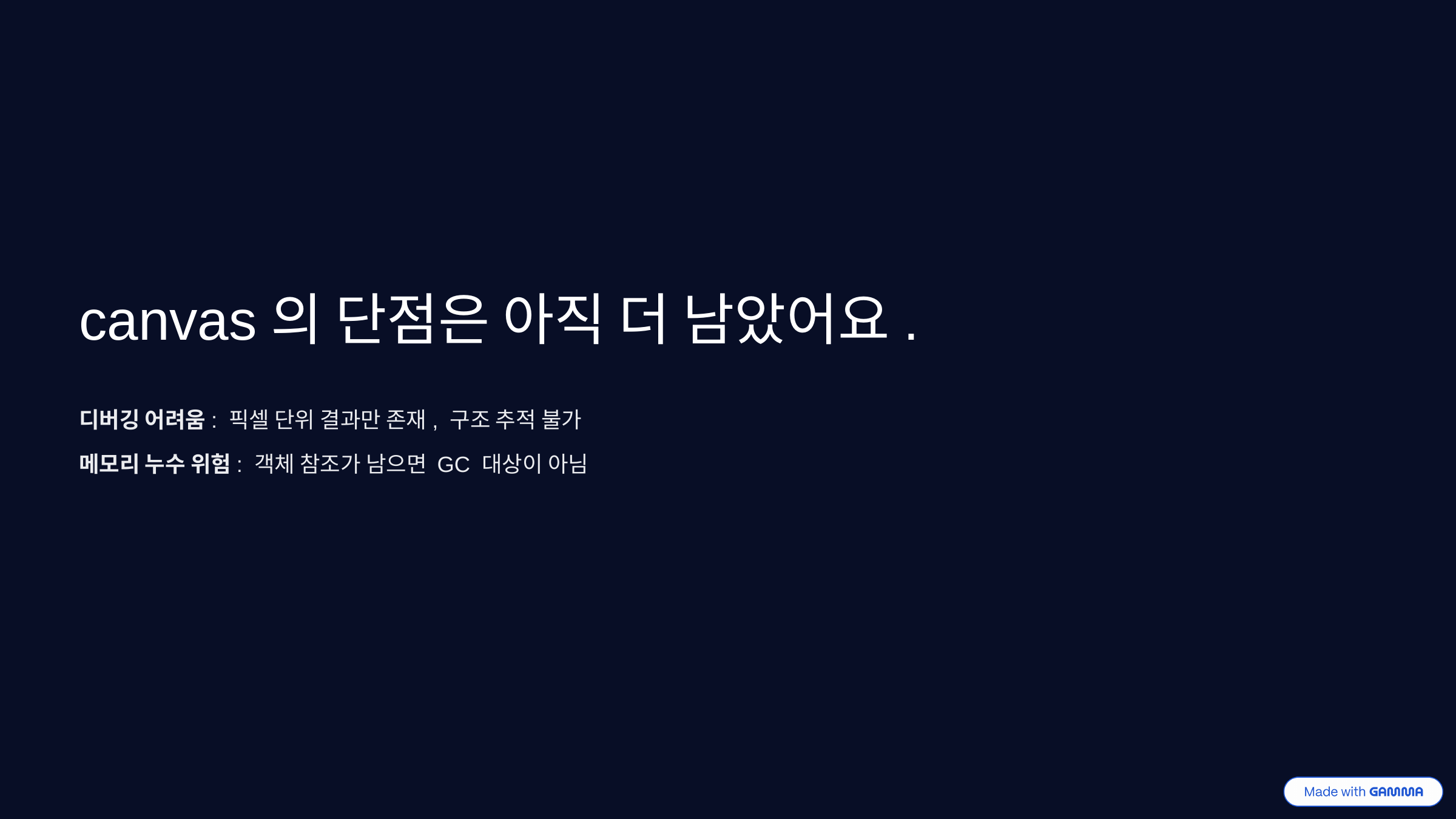

canvas의 단점은 아직 더 남았어요.
디버깅 어려움: 픽셀 단위 결과만 존재, 구조 추적 불가
메모리 누수 위험: 객체 참조가 남으면 GC 대상이 아님